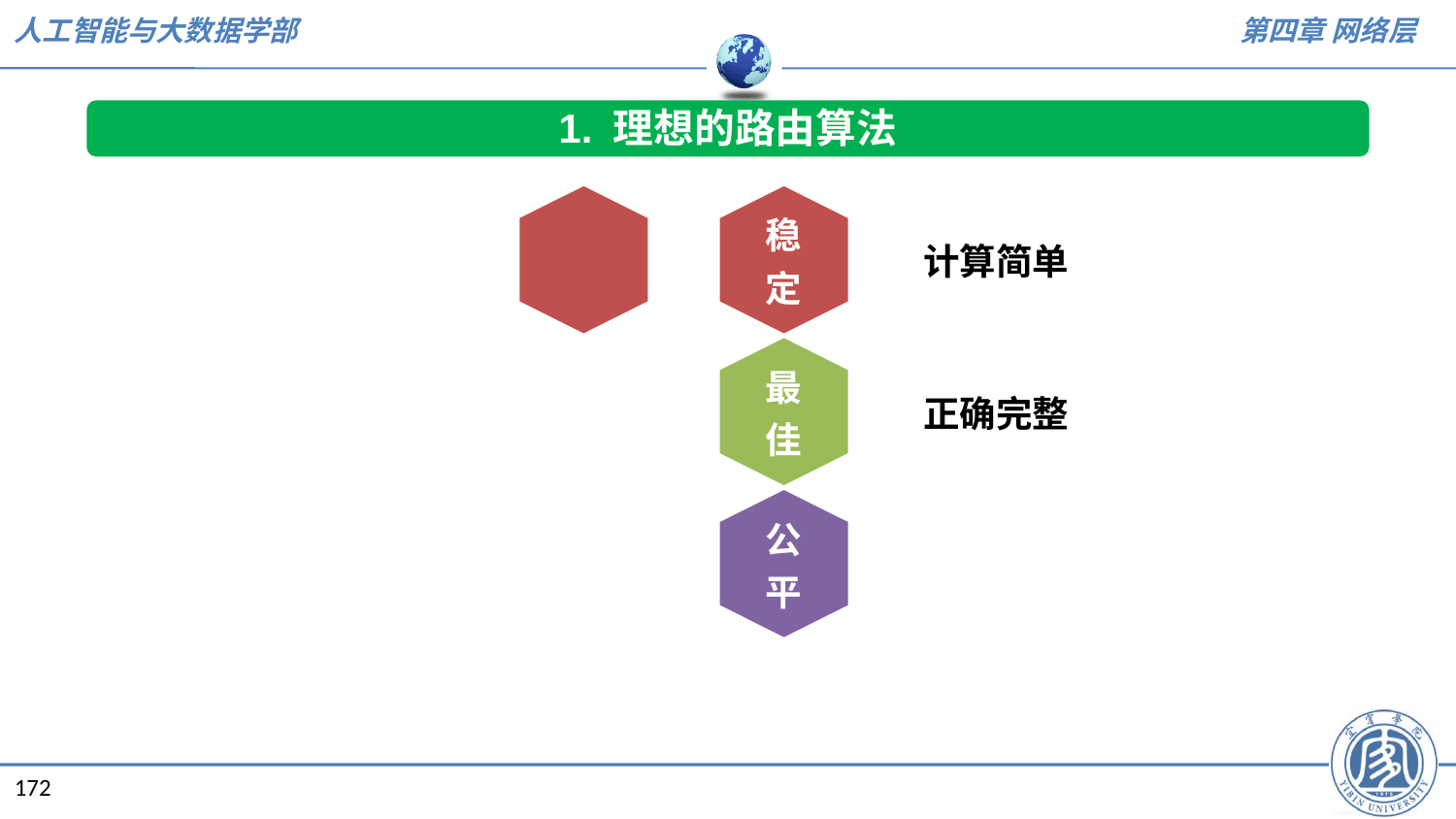

1. 理想的路由算法

稳定
计算简单
公平
正确完整
最佳
172